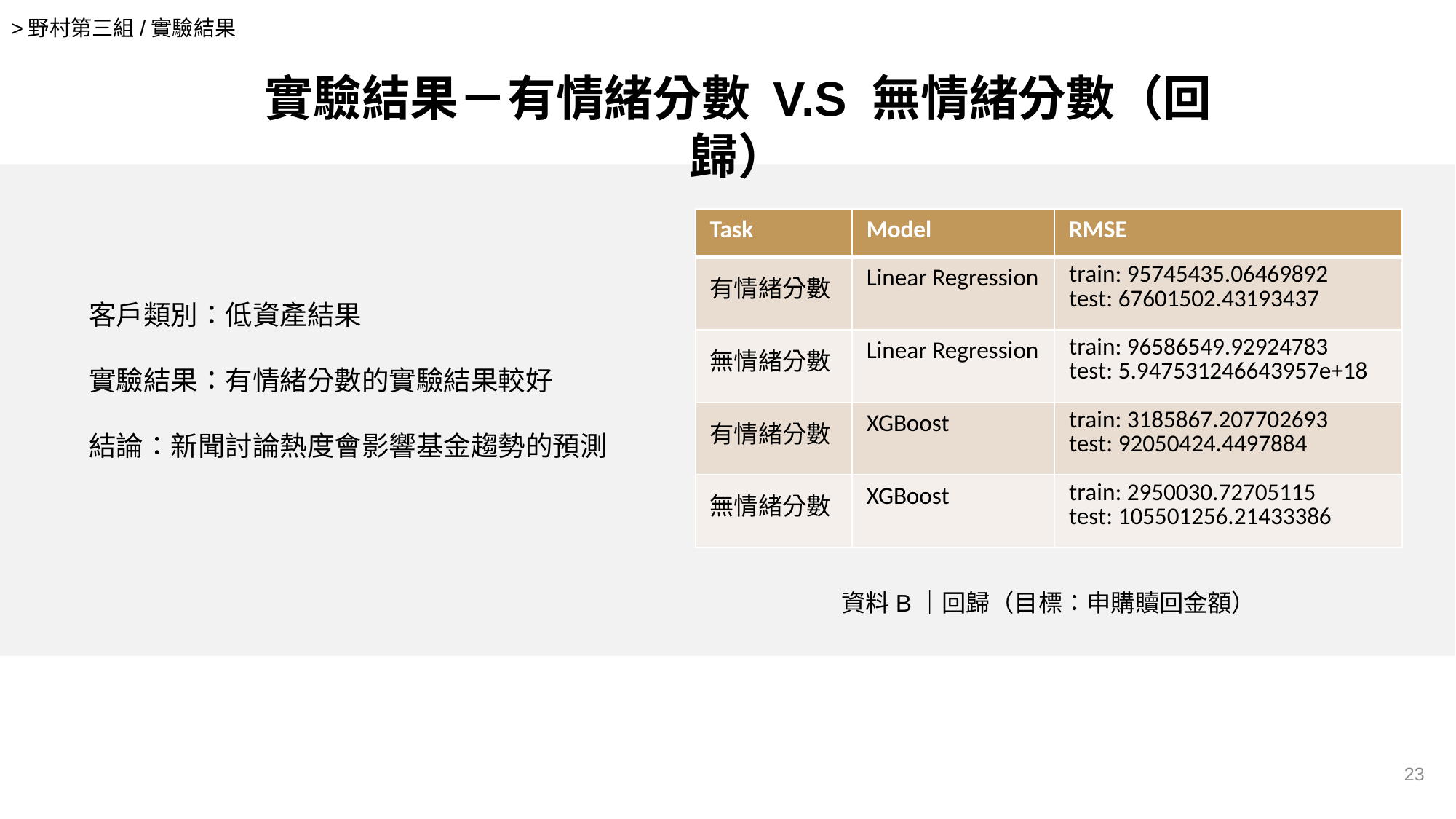

>野村第三組/實驗結果
實驗結果－有情緒分數 V.S 無情緒分數（回歸）

| Task | Model | RMSE |
| --- | --- | --- |
| 有情緒分數 | Linear Regression | train: 95745435.06469892 test: 67601502.43193437 |
| 無情緒分數 | Linear Regression | train: 96586549.92924783 test: 5.947531246643957e+18 |
| 有情緒分數 | XGBoost | train: 3185867.207702693 test: 92050424.4497884 |
| 無情緒分數 | XGBoost | train: 2950030.72705115 test: 105501256.21433386 |
客戶類別：低資產結果
實驗結果：有情緒分數的實驗結果較好
結論：新聞討論熱度會影響基金趨勢的預測
資料B｜回歸（目標：申購贖回金額）
23